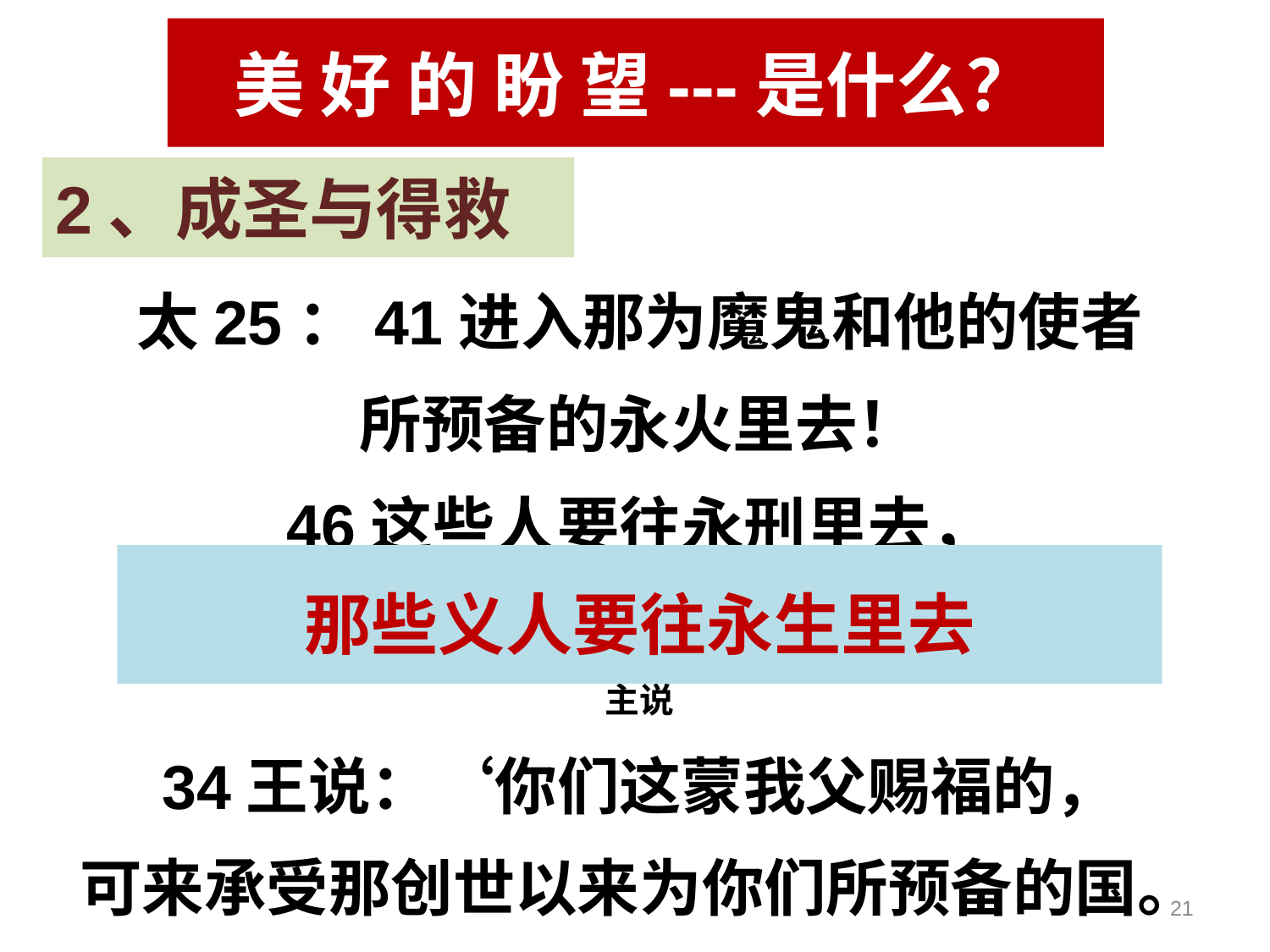

#
美 好 的 盼 望---是什么？
2、成圣与得救

太25：41进入那为魔鬼和他的使者
所预备的永火里去！
46这些人要往永刑里去，

主说
34王说：‘你们这蒙我父赐福的，
可来承受那创世以来为你们所预备的国。
那些义人要往永生里去
21